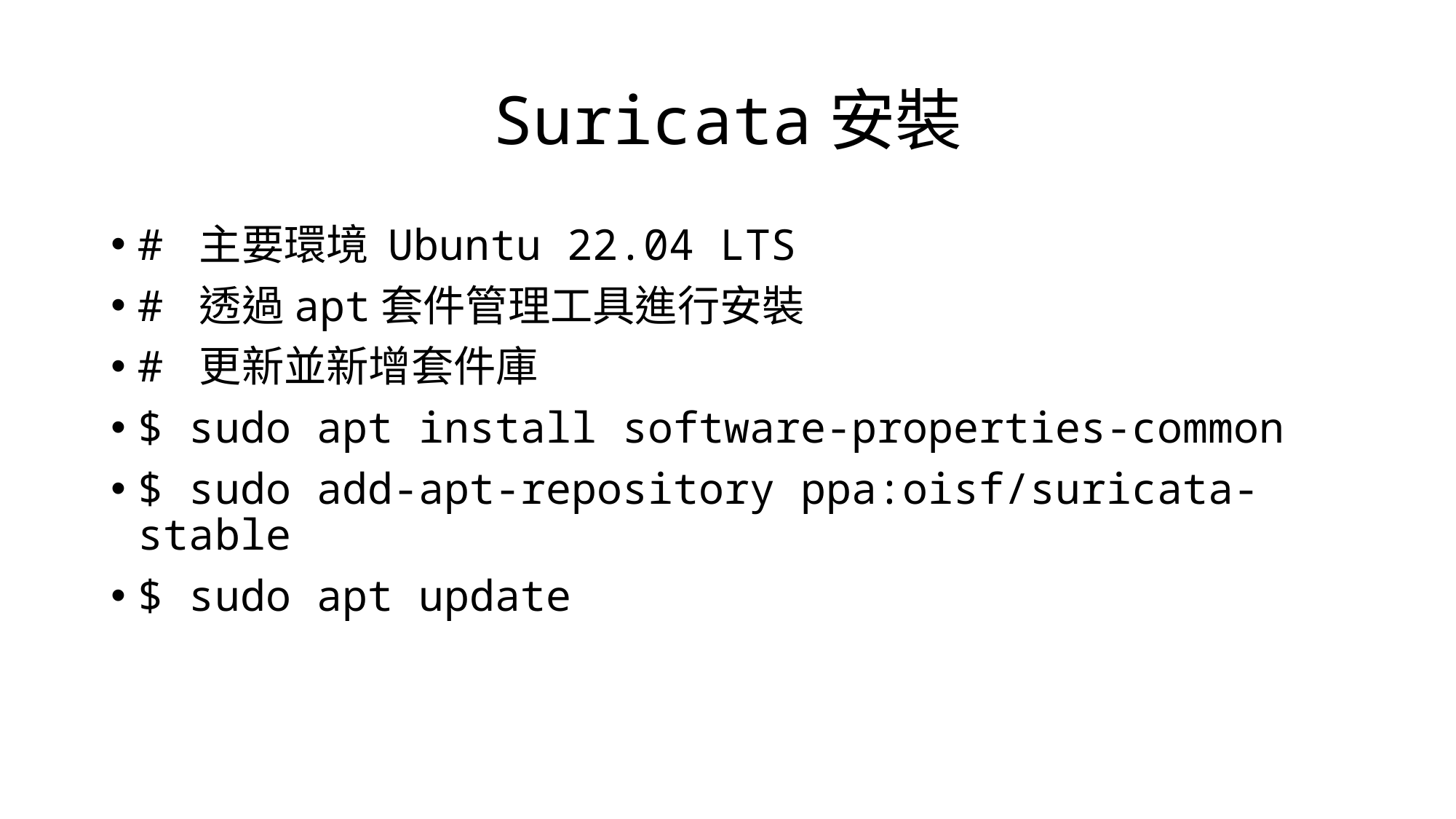

# Suricata安裝
# 主要環境 Ubuntu 22.04 LTS
# 透過apt套件管理工具進行安裝
# 更新並新增套件庫
$ sudo apt install software-properties-common
$ sudo add-apt-repository ppa:oisf/suricata-stable
$ sudo apt update